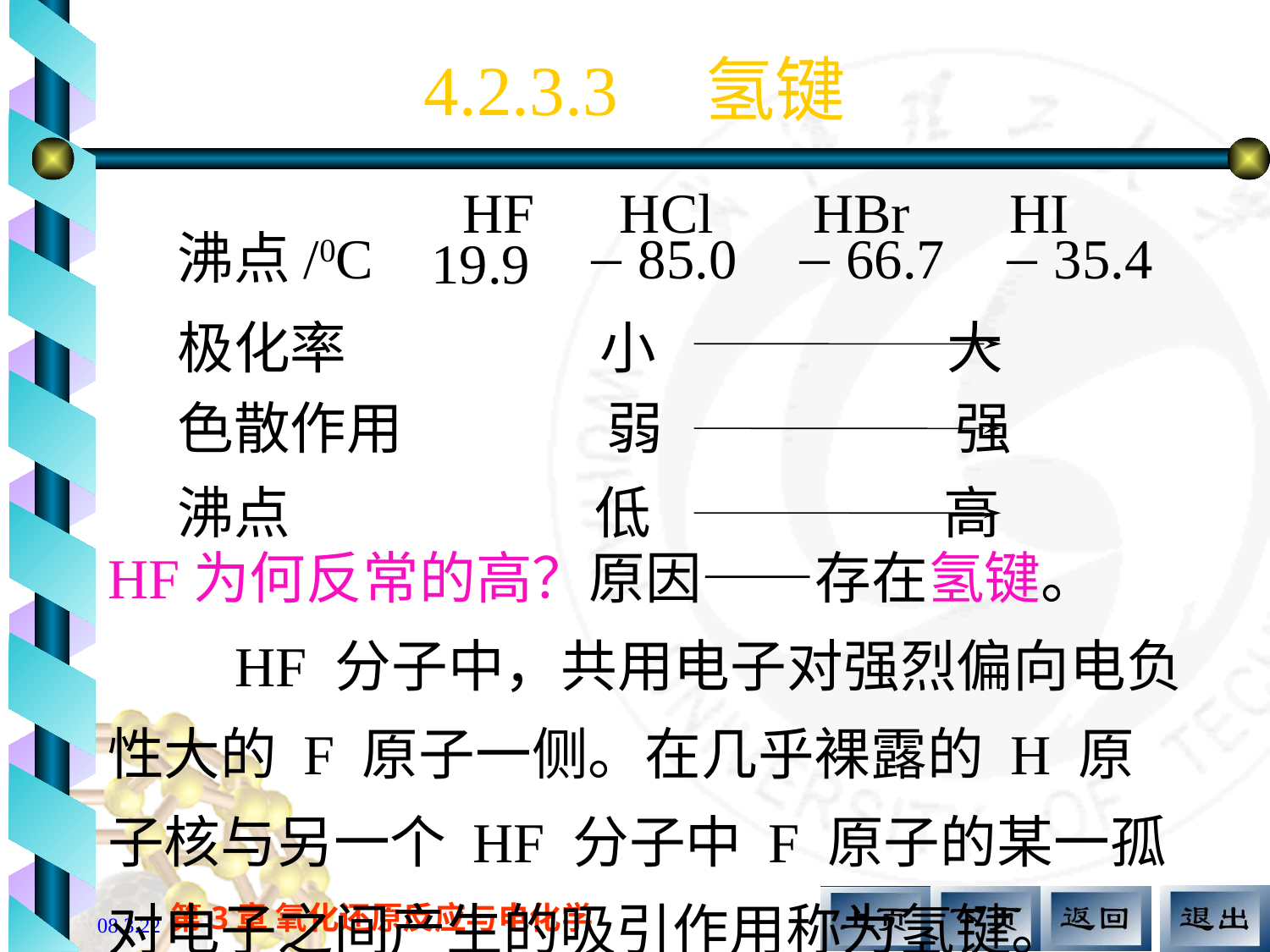

4.2.3.3    氢键
                  HF      HCl       HBr       HI
沸点/0C              －85.0   －66.7   －35.4
19.9
极化率                    小                       大

色散作用                弱                       强

沸点                        低                       高

HF为何反常的高？原因——存在氢键。
         HF 分子中，共用电子对强烈偏向电负性大的 F 原子一侧。在几乎裸露的 H 原子核与另一个 HF 分子中 F 原子的某一孤对电子之间产生的吸引作用称为氢键。